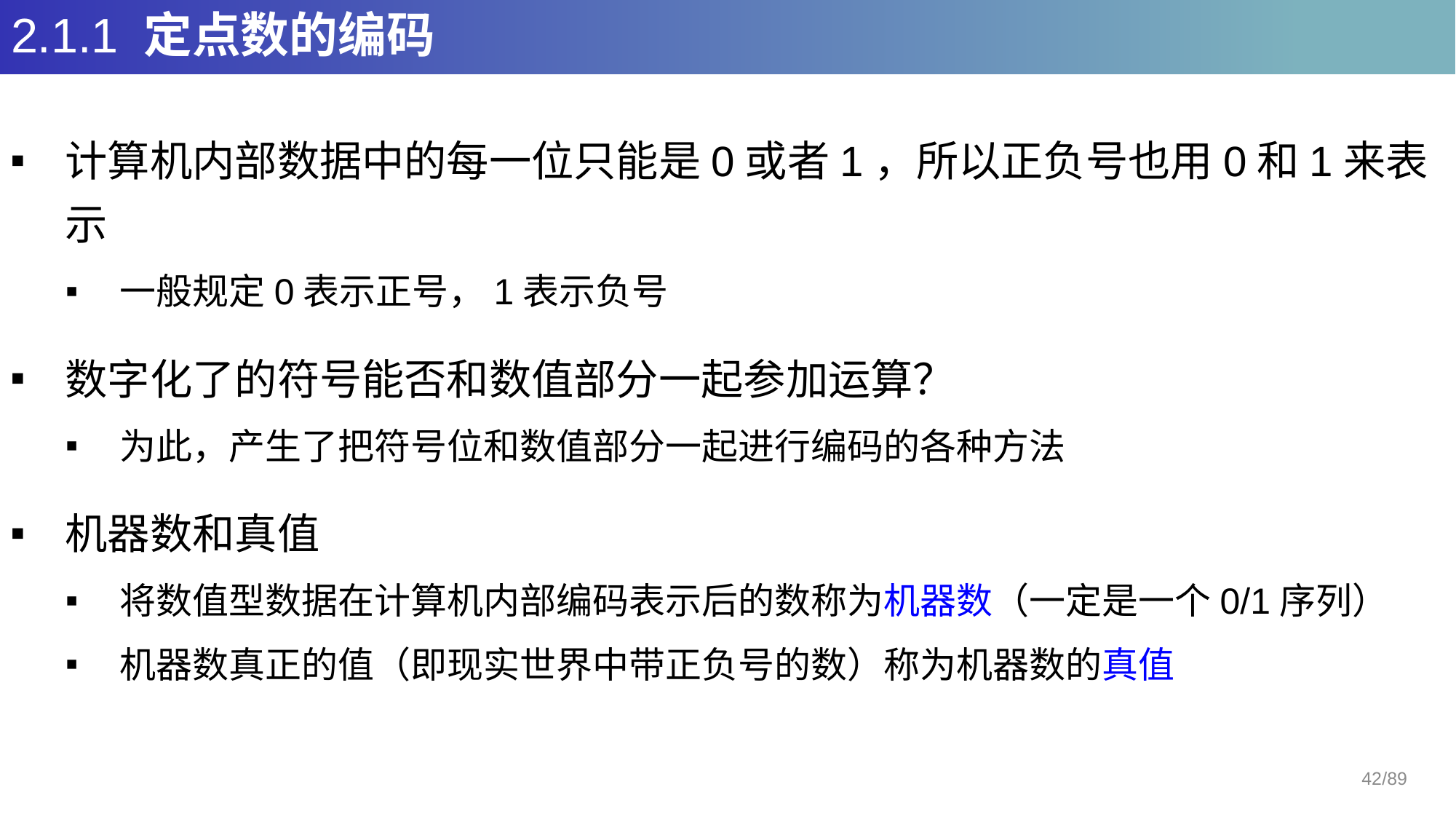

# 2.1.1 定点数的编码
计算机内部数据中的每一位只能是0或者1，所以正负号也用0和1来表示
一般规定0表示正号，1表示负号
数字化了的符号能否和数值部分一起参加运算？
为此，产生了把符号位和数值部分一起进行编码的各种方法
机器数和真值
将数值型数据在计算机内部编码表示后的数称为机器数（一定是一个0/1序列）
机器数真正的值（即现实世界中带正负号的数）称为机器数的真值
42/89